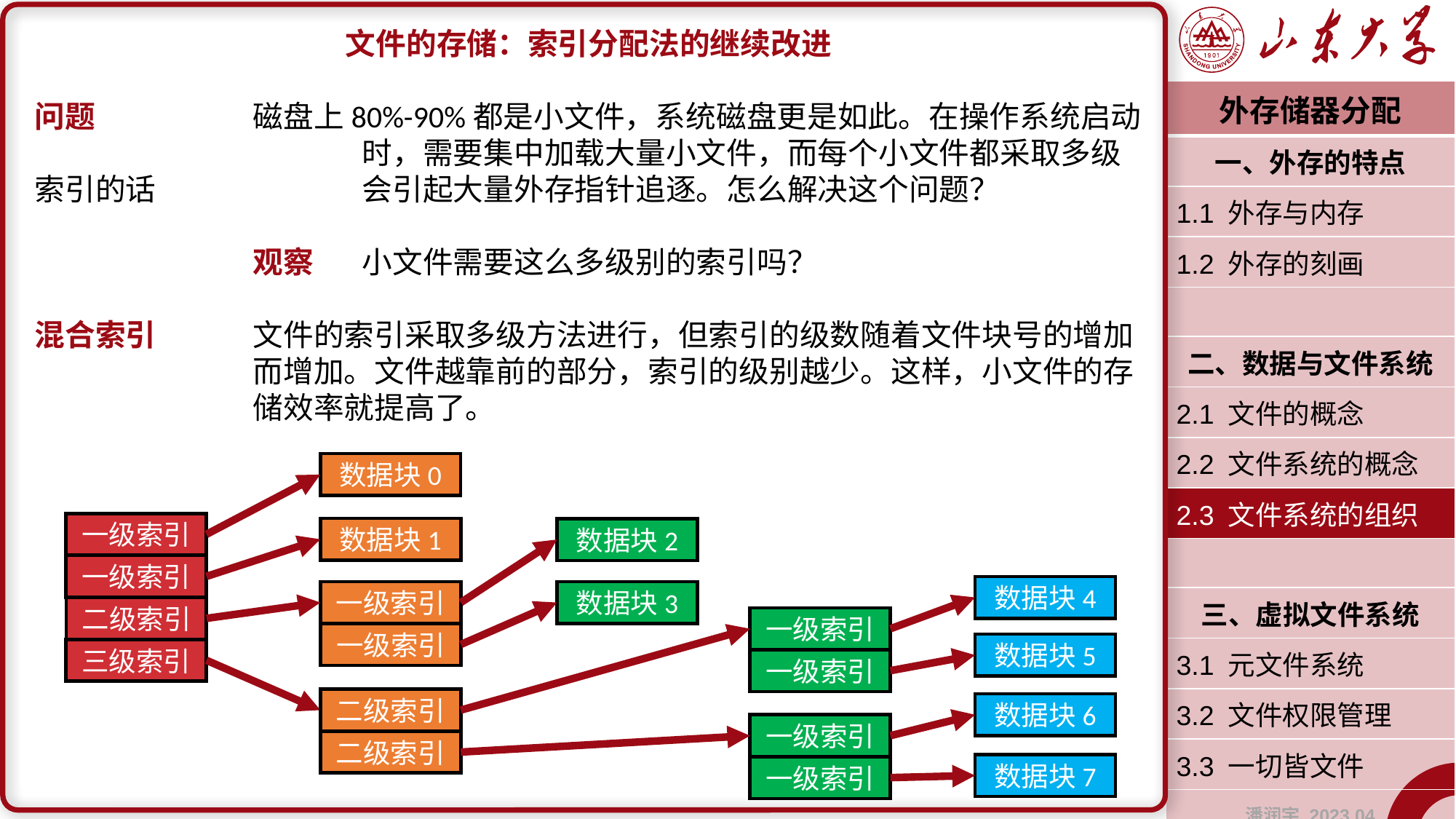

文件的存储：索引分配法的继续改进

问题		磁盘上80%-90%都是小文件，系统磁盘更是如此。在操作系统启动			时，需要集中加载大量小文件，而每个小文件都采取多级索引的话		会引起大量外存指针追逐。怎么解决这个问题？

		观察	小文件需要这么多级别的索引吗？

混合索引	文件的索引采取多级方法进行，但索引的级数随着文件块号的增加		而增加。文件越靠前的部分，索引的级别越少。这样，小文件的存		储效率就提高了。
| 外存储器分配 |
| --- |
| 一、外存的特点 |
| 1.1 外存与内存 |
| 1.2 外存的刻画 |
|  |
| 二、数据与文件系统 |
| 2.1 文件的概念 |
| 2.2 文件系统的概念 |
| 2.3 文件系统的组织 |
|  |
| 三、虚拟文件系统 |
| 3.1 元文件系统 |
| 3.2 文件权限管理 |
| 3.3 一切皆文件 |
| 潘润宇 2023.04 |
数据块0
一级索引
数据块1
数据块2
一级索引
数据块4
一级索引
数据块3
二级索引
一级索引
一级索引
数据块5
三级索引
一级索引
二级索引
数据块6
一级索引
二级索引
数据块7
一级索引